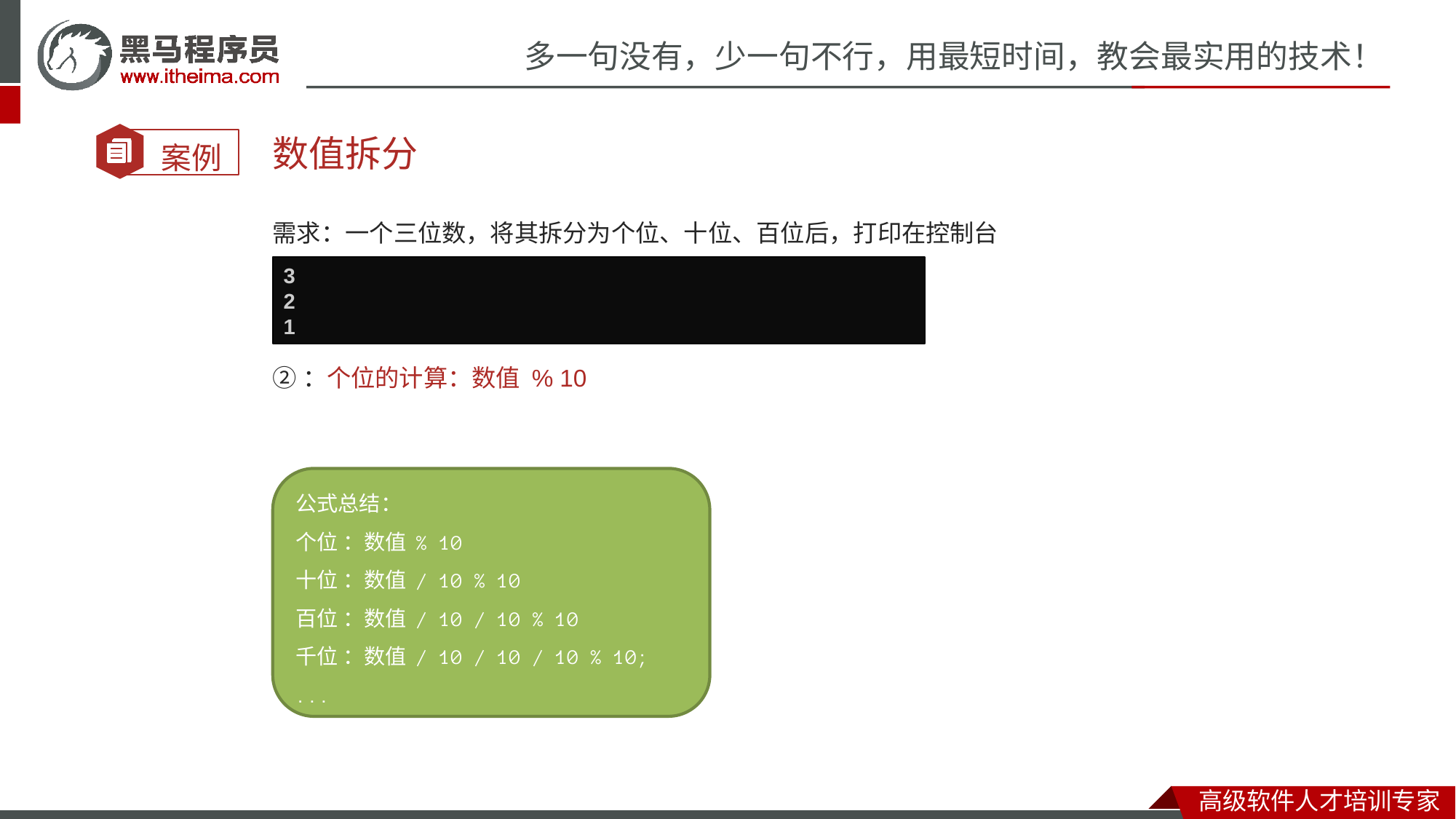

数值拆分
需求：一个三位数，将其拆分为个位、十位、百位后，打印在控制台
分析：
①：使用 Scanner 键盘录入一个三位数
②：个位的计算：数值 % 10

3
2
1
公式总结：
个位 ：数值 % 10
十位 ：数值 / 10 % 10
百位 ：数值 / 10 / 10 % 10
千位 ：数值 / 10 / 10 / 10 % 10;
...